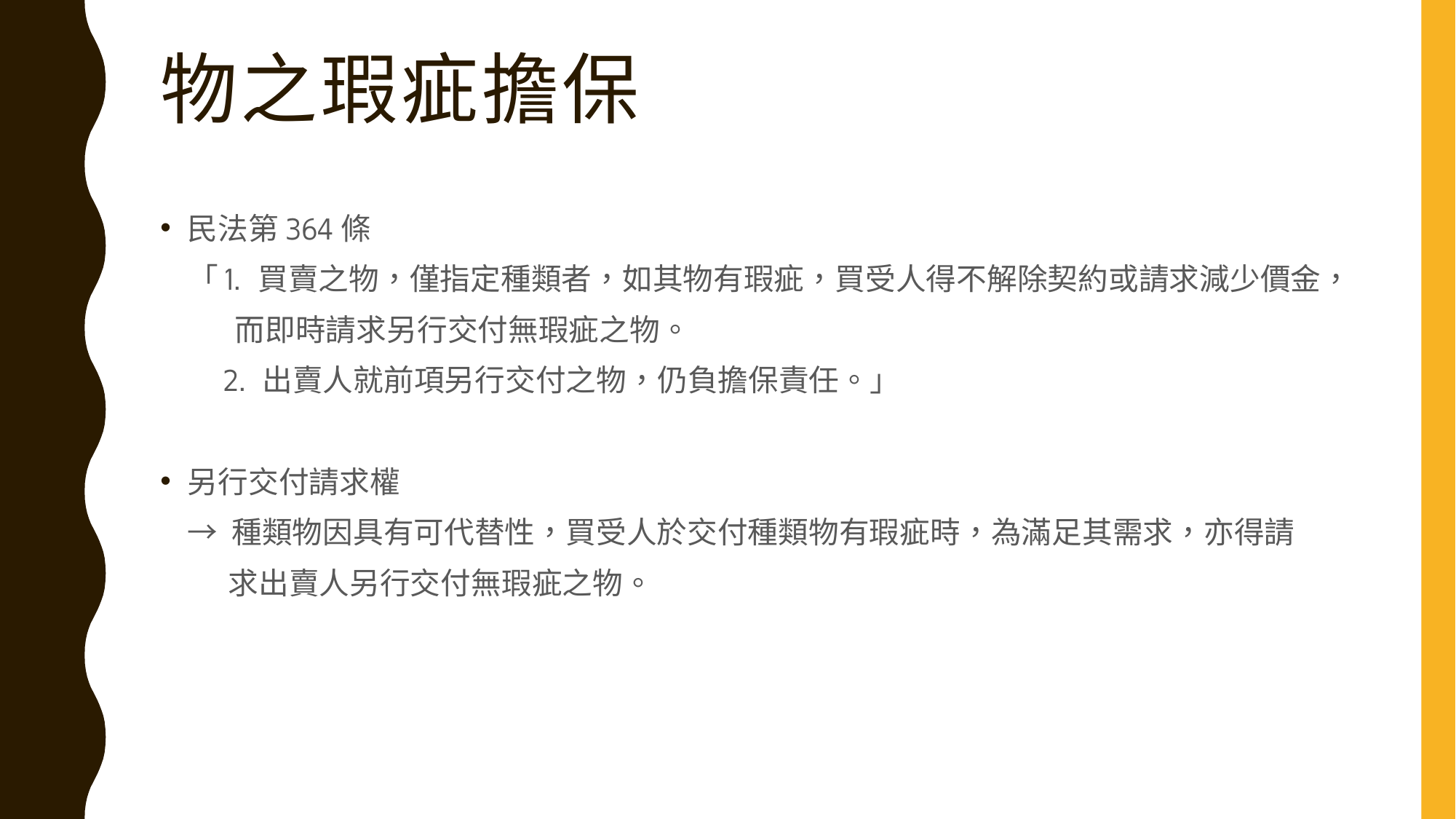

# 物之瑕疵擔保
民法第364條
   「1. 買賣之物，僅指定種類者，如其物有瑕疵，買受人得不解除契約或請求減少價金，
          而即時請求另行交付無瑕疵之物。
       2. 出賣人就前項另行交付之物，仍負擔保責任。」

另行交付請求權
    → 種類物因具有可代替性，買受人於交付種類物有瑕疵時，為滿足其需求，亦得請
         求出賣人另行交付無瑕疵之物。